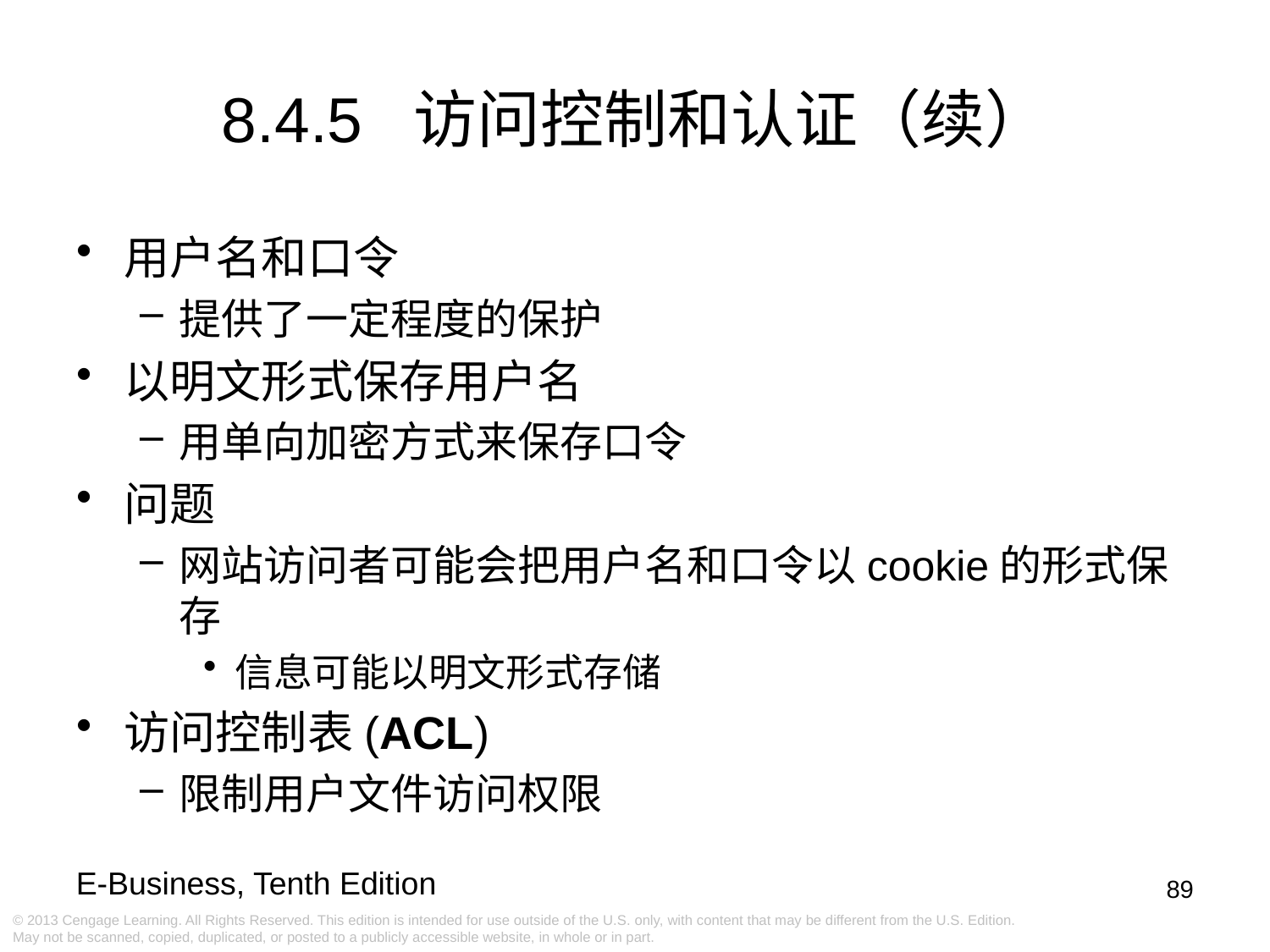

8.4.5  访问控制和认证（续）
用户名和口令
提供了一定程度的保护
以明文形式保存用户名
用单向加密方式来保存口令
问题
网站访问者可能会把用户名和口令以cookie的形式保存
信息可能以明文形式存储
访问控制表(ACL)
限制用户文件访问权限
89